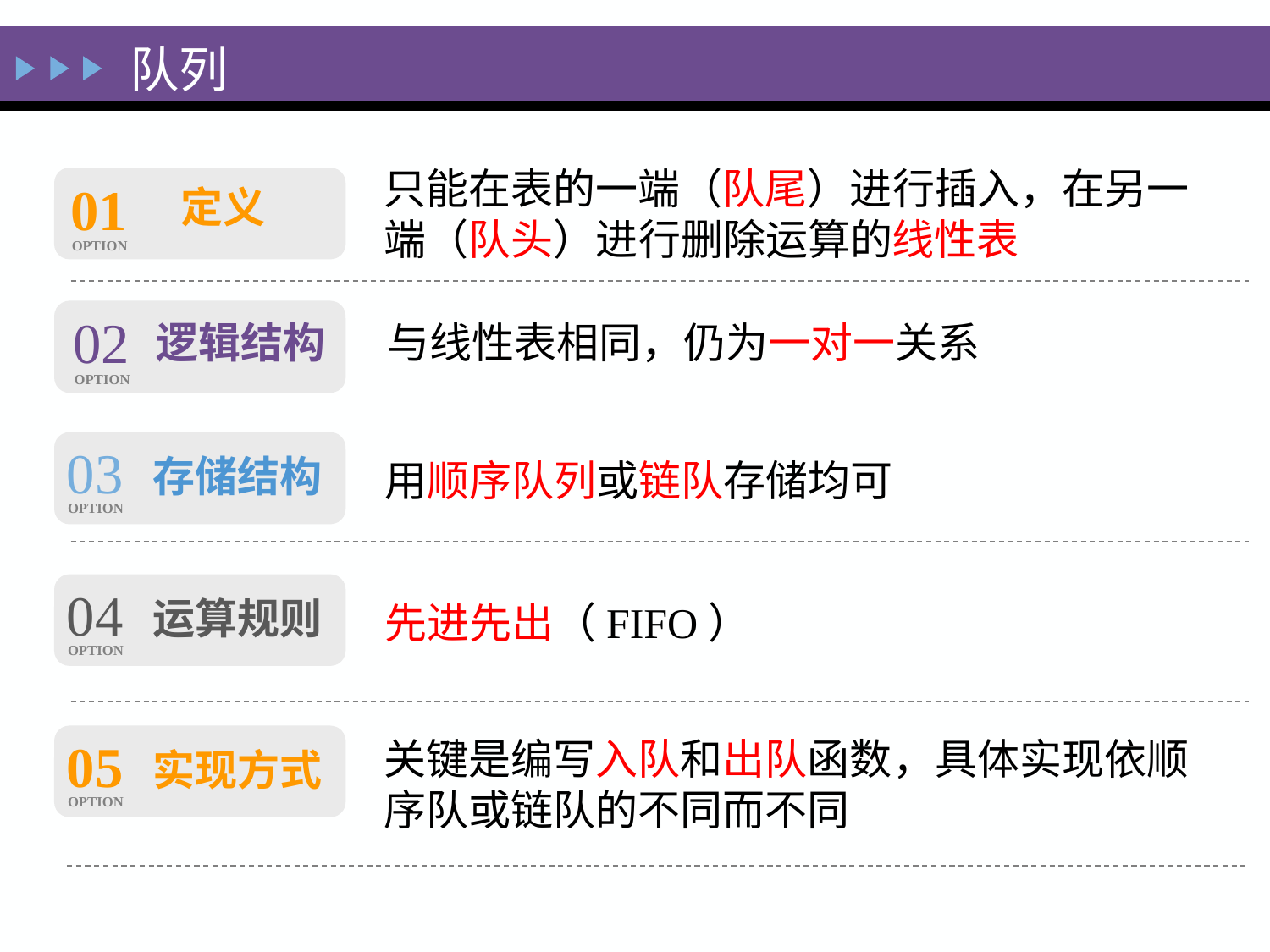

# 队列
只能在表的一端（队尾）进行插入，在另一端（队头）进行删除运算的线性表
定义

01
OPTION

02
OPTION
逻辑结构
与线性表相同，仍为一对一关系

03
OPTION
存储结构
用顺序队列或链队存储均可

04
OPTION
运算规则
先进先出（FIFO）

关键是编写入队和出队函数，具体实现依顺序队或链队的不同而不同
05
OPTION
实现方式